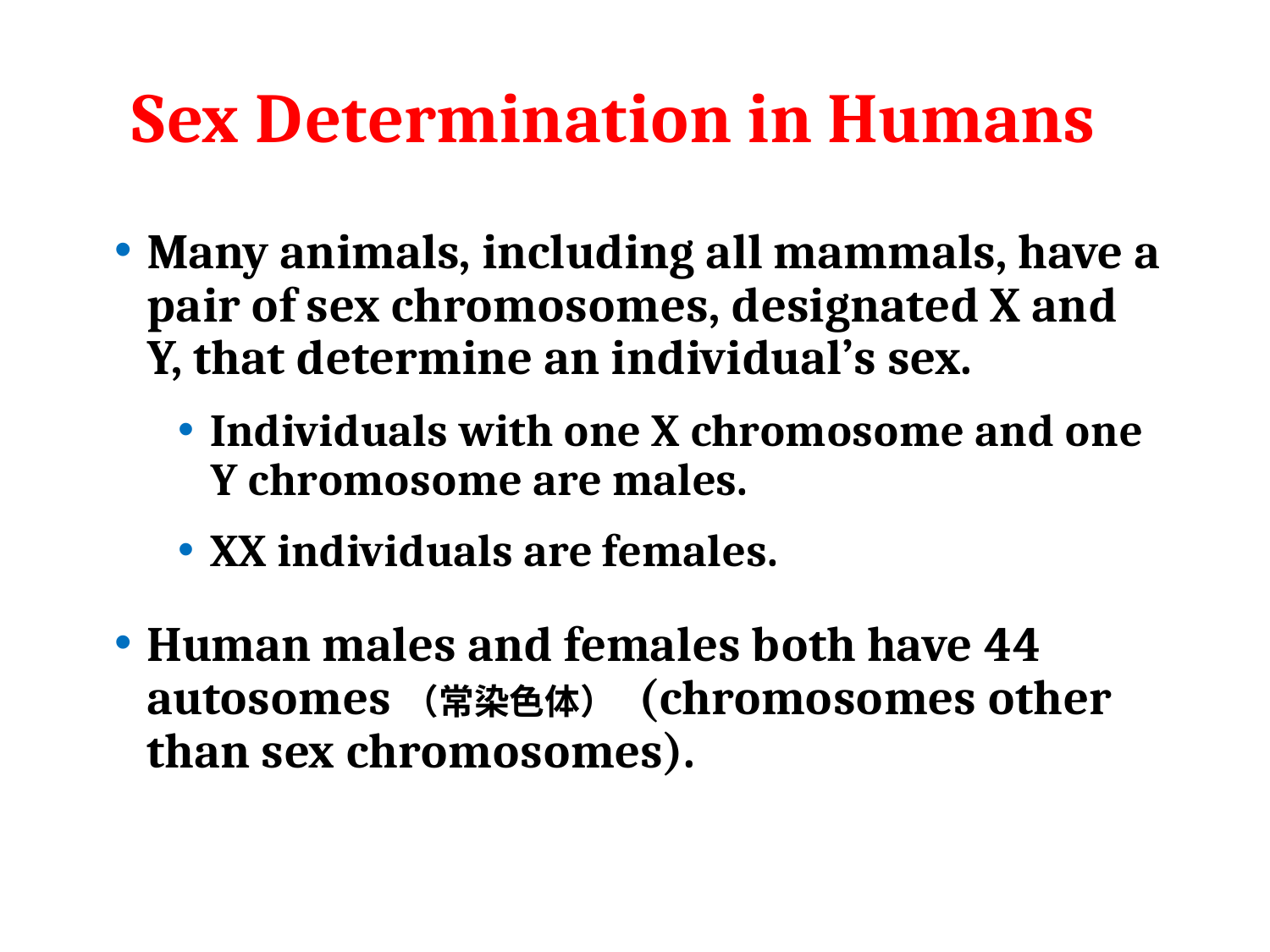

# Sex Determination in Humans
Many animals, including all mammals, have a pair of sex chromosomes, designated X and Y, that determine an individual’s sex.
Individuals with one X chromosome and one Y chromosome are males.
XX individuals are females.
Human males and females both have 44 autosomes（常染色体） (chromosomes other than sex chromosomes).